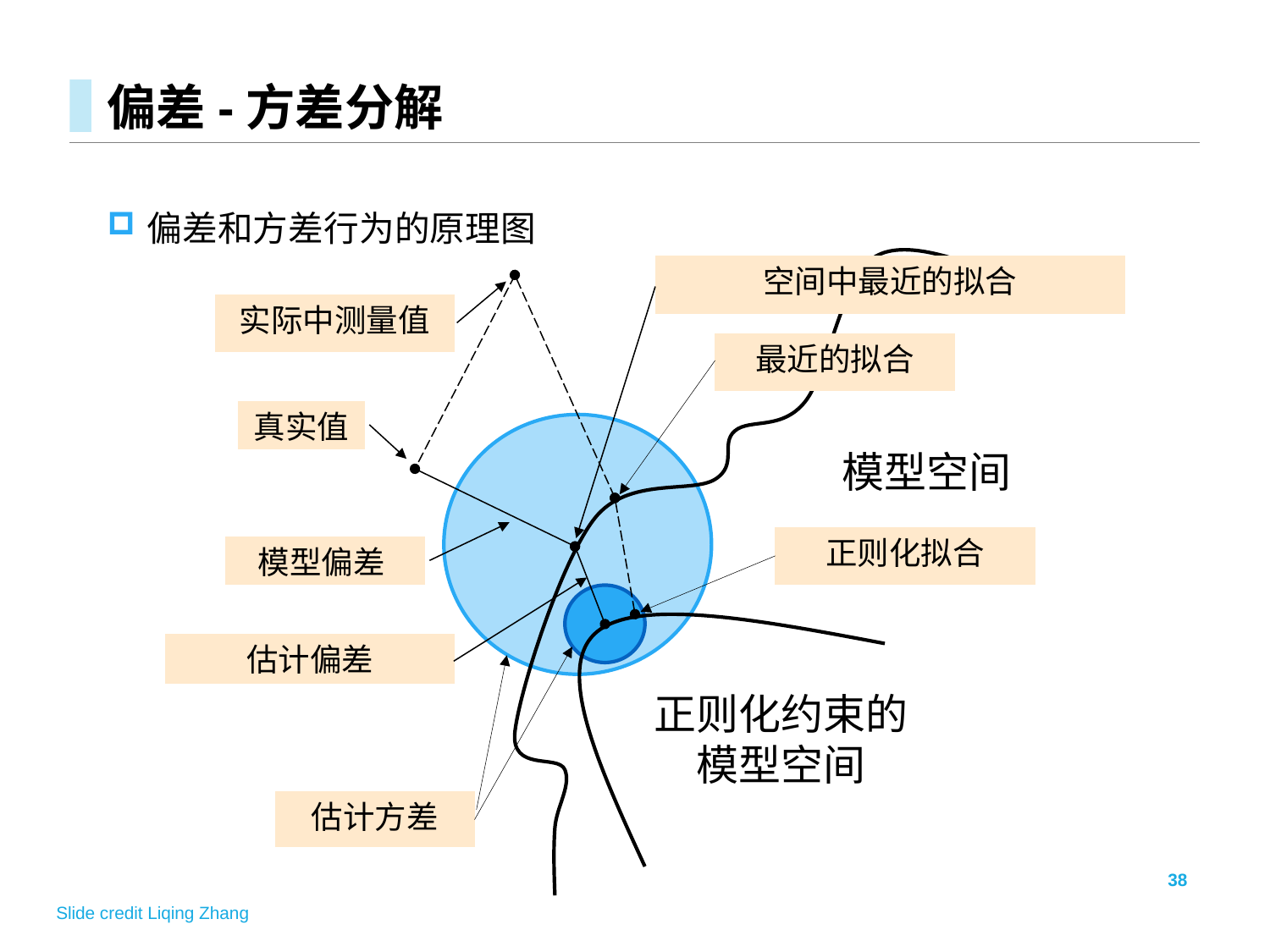

# 偏差-方差分解
偏差和方差行为的原理图

空间中最近的拟合

实际中测量值
最近的拟合
真实值

模型空间

正则化拟合
模型偏差

估计偏差

估计方差
正则化约束的
模型空间
38
Slide credit Liqing Zhang